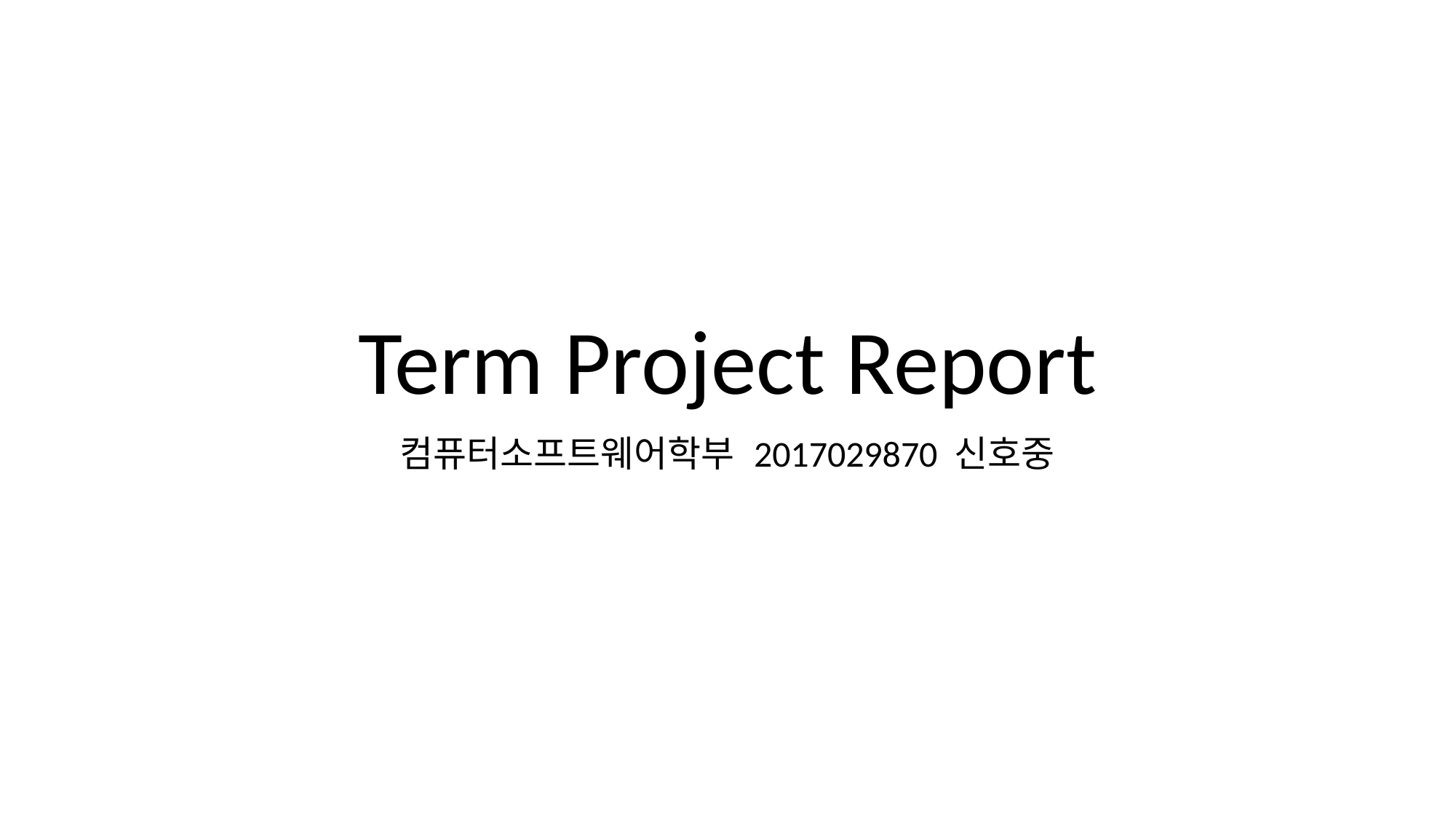

# Term Project Report
컴퓨터소프트웨어학부 2017029870 신호중